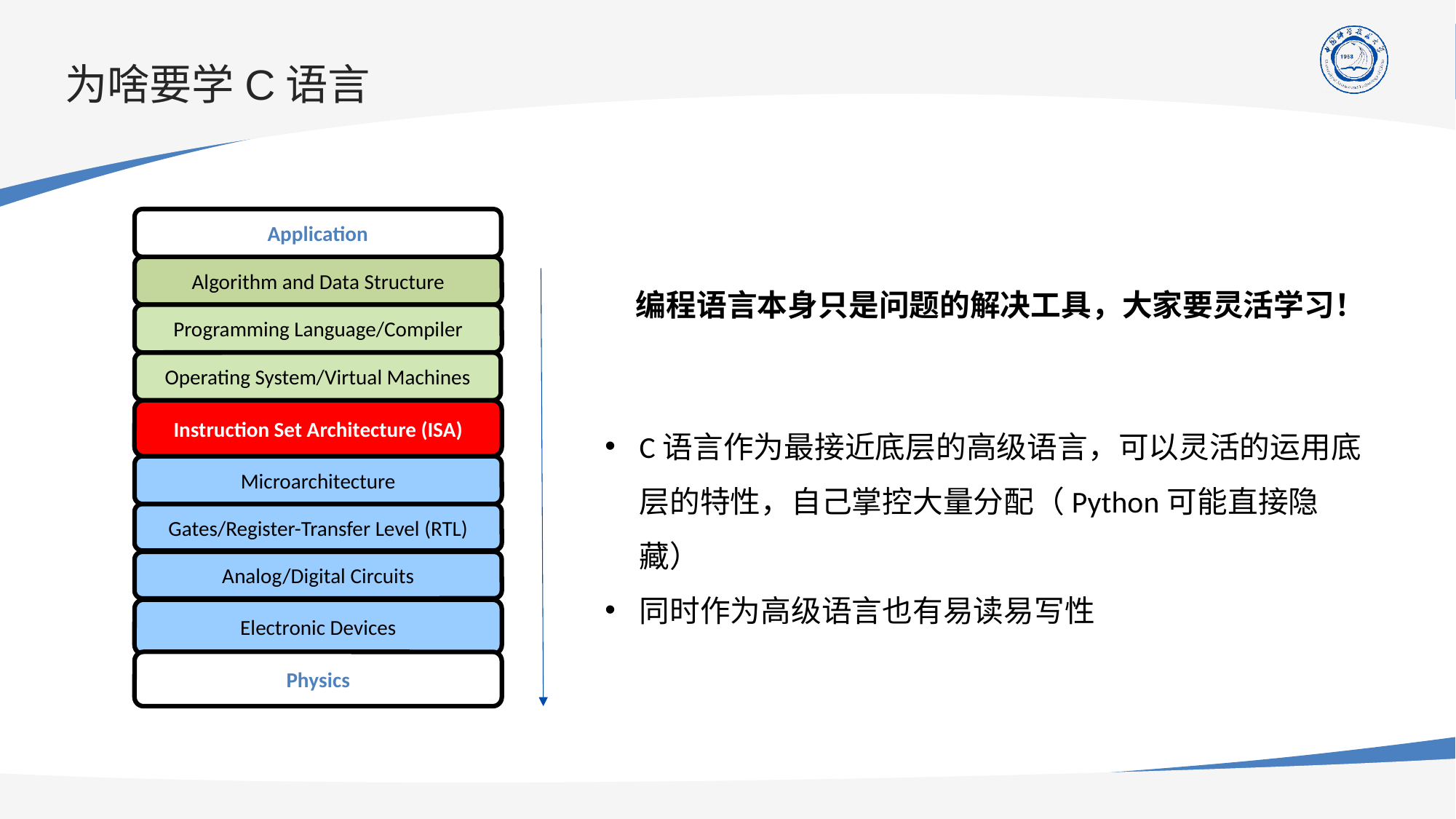

# 为啥要学C语言
Application
Algorithm and Data Structure
Programming Language/Compiler
Operating System/Virtual Machines
Instruction Set Architecture (ISA)
Microarchitecture
Gates/Register-Transfer Level (RTL)
Analog/Digital Circuits
Electronic Devices
Physics
编程语言本身只是问题的解决工具，大家要灵活学习！
C语言作为最接近底层的高级语言，可以灵活的运用底层的特性，自己掌控大量分配（Python可能直接隐藏）
同时作为高级语言也有易读易写性